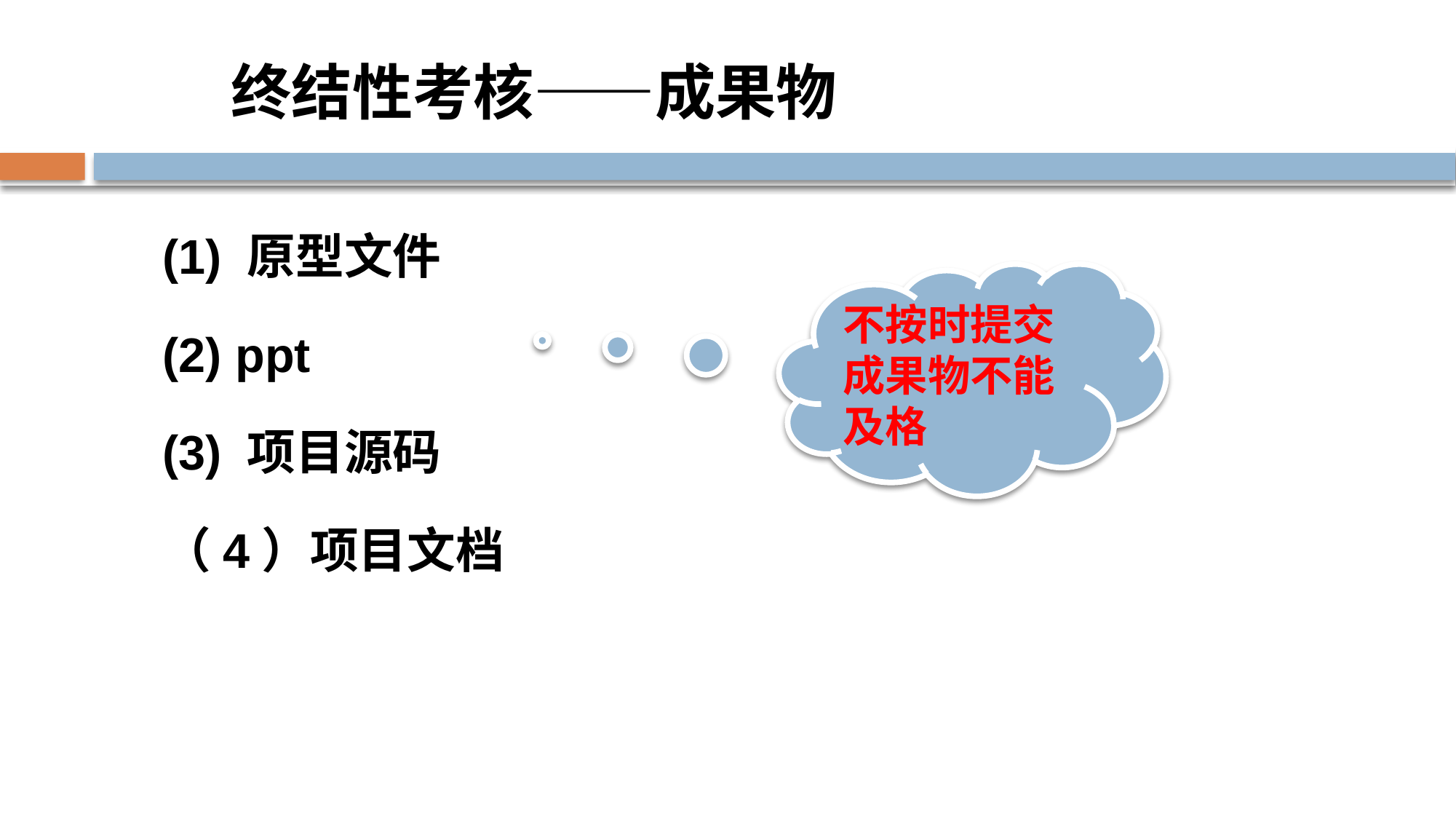

终结性考核——成果物
(1) 原型文件
(2) ppt
(3) 项目源码
（4）项目文档
不按时提交成果物不能及格